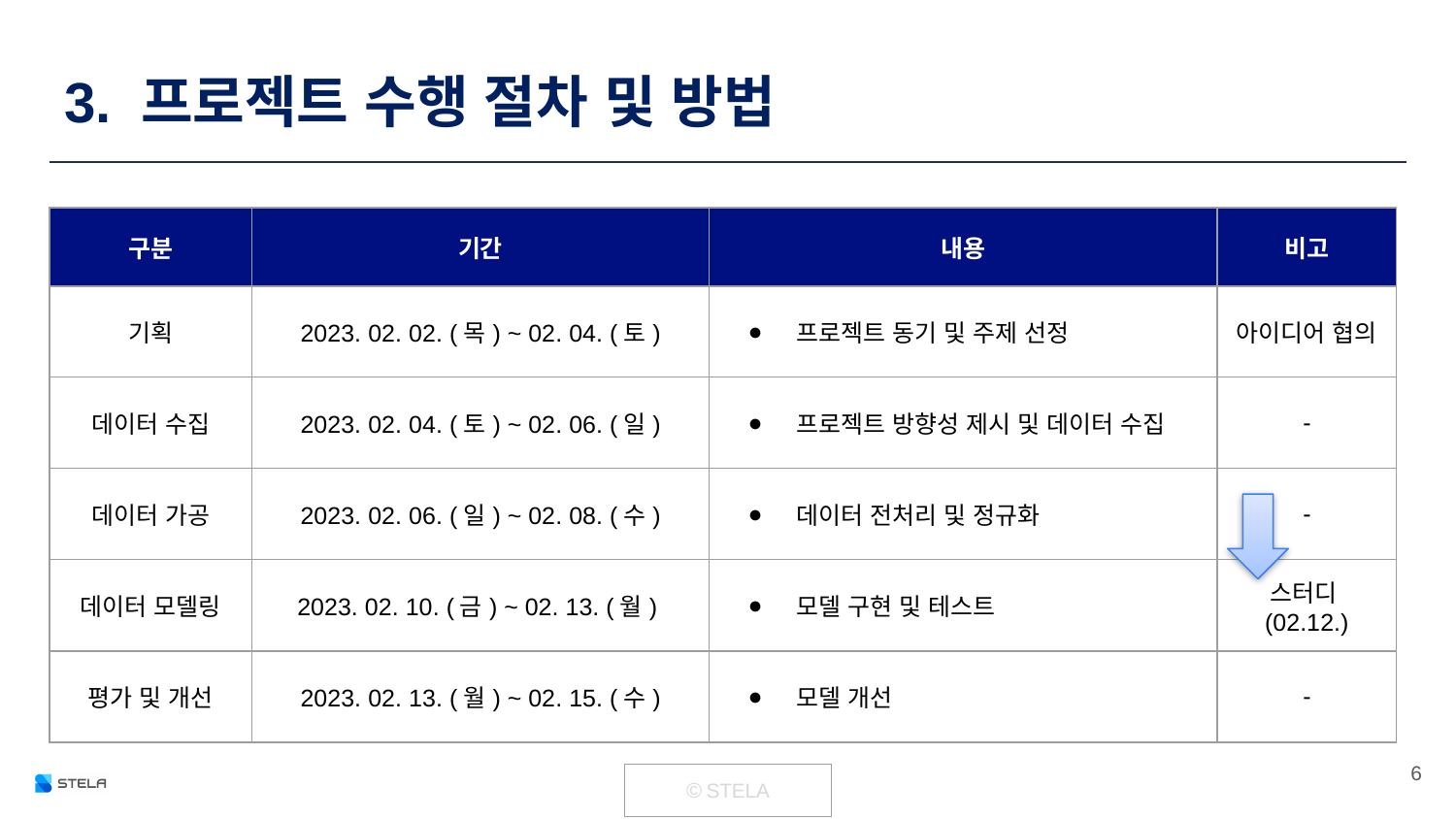

# 3. 프로젝트 수행 절차 및 방법
| 구분 | 기간 | 내용 | 비고 |
| --- | --- | --- | --- |
| 기획 | 2023. 02. 02. (목) ~ 02. 04. (토) | 프로젝트 동기 및 주제 선정 | 아이디어 협의 |
| 데이터 수집 | 2023. 02. 04. (토) ~ 02. 06. (일) | 프로젝트 방향성 제시 및 데이터 수집 | - |
| 데이터 가공 | 2023. 02. 06. (일) ~ 02. 08. (수) | 데이터 전처리 및 정규화 | - |
| 데이터 모델링 | 2023. 02. 10. (금) ~ 02. 13. (월) | 모델 구현 및 테스트 | 스터디(02.12.) |
| 평가 및 개선 | 2023. 02. 13. (월) ~ 02. 15. (수) | 모델 개선 | - |

6
| © STELA |
| --- |